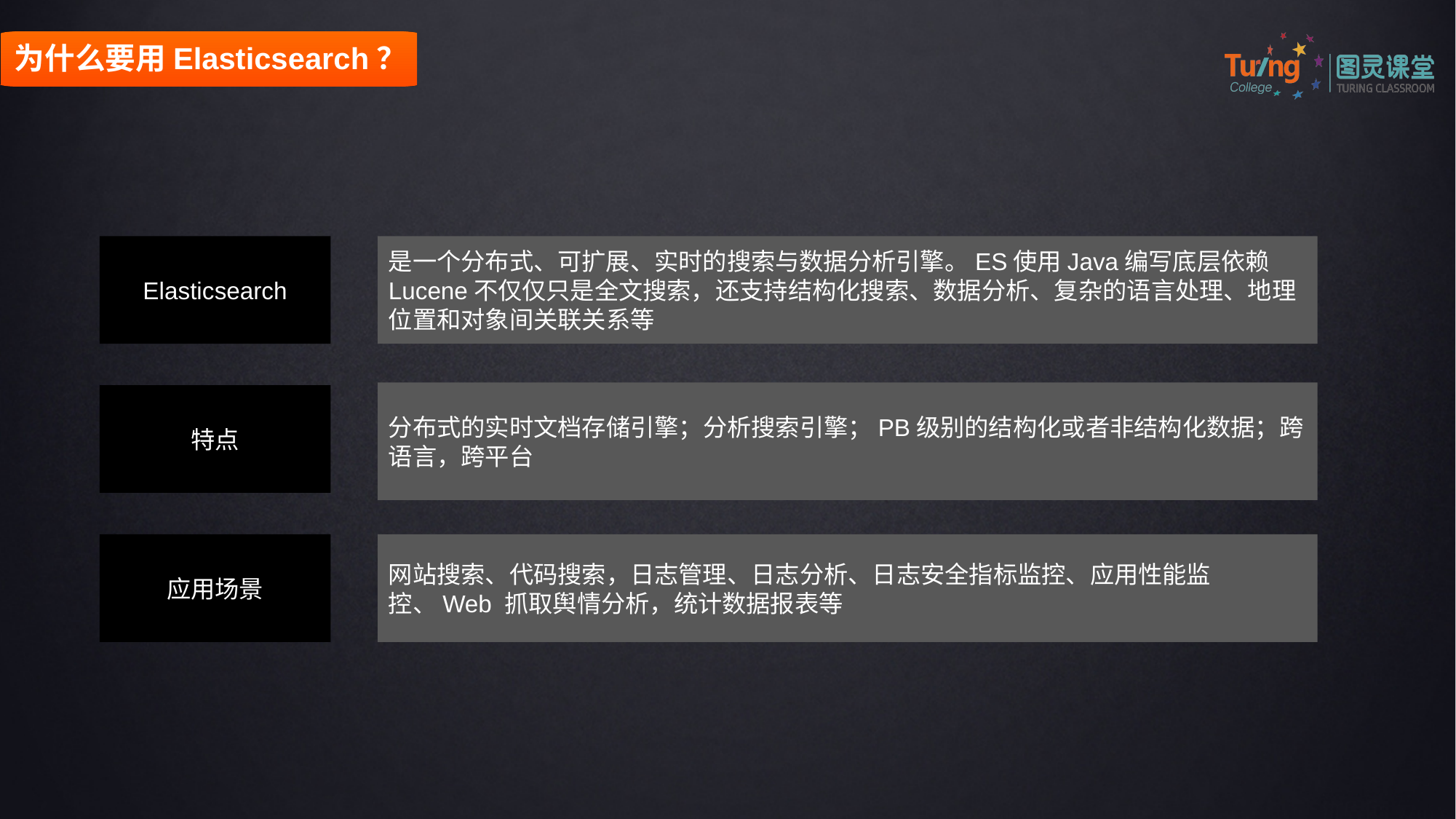

为什么要用Elasticsearch？

Elasticsearch
是一个分布式、可扩展、实时的搜索与数据分析引擎。ES使用Java编写底层依赖Lucene不仅仅只是全文搜索，还支持结构化搜索、数据分析、复杂的语言处理、地理位置和对象间关联关系等
分布式的实时文档存储引擎；分析搜索引擎；PB级别的结构化或者非结构化数据；跨语言，跨平台
特点

应用场景
网站搜索、代码搜索，日志管理、日志分析、日志安全指标监控、应用性能监控、Web 抓取舆情分析，统计数据报表等